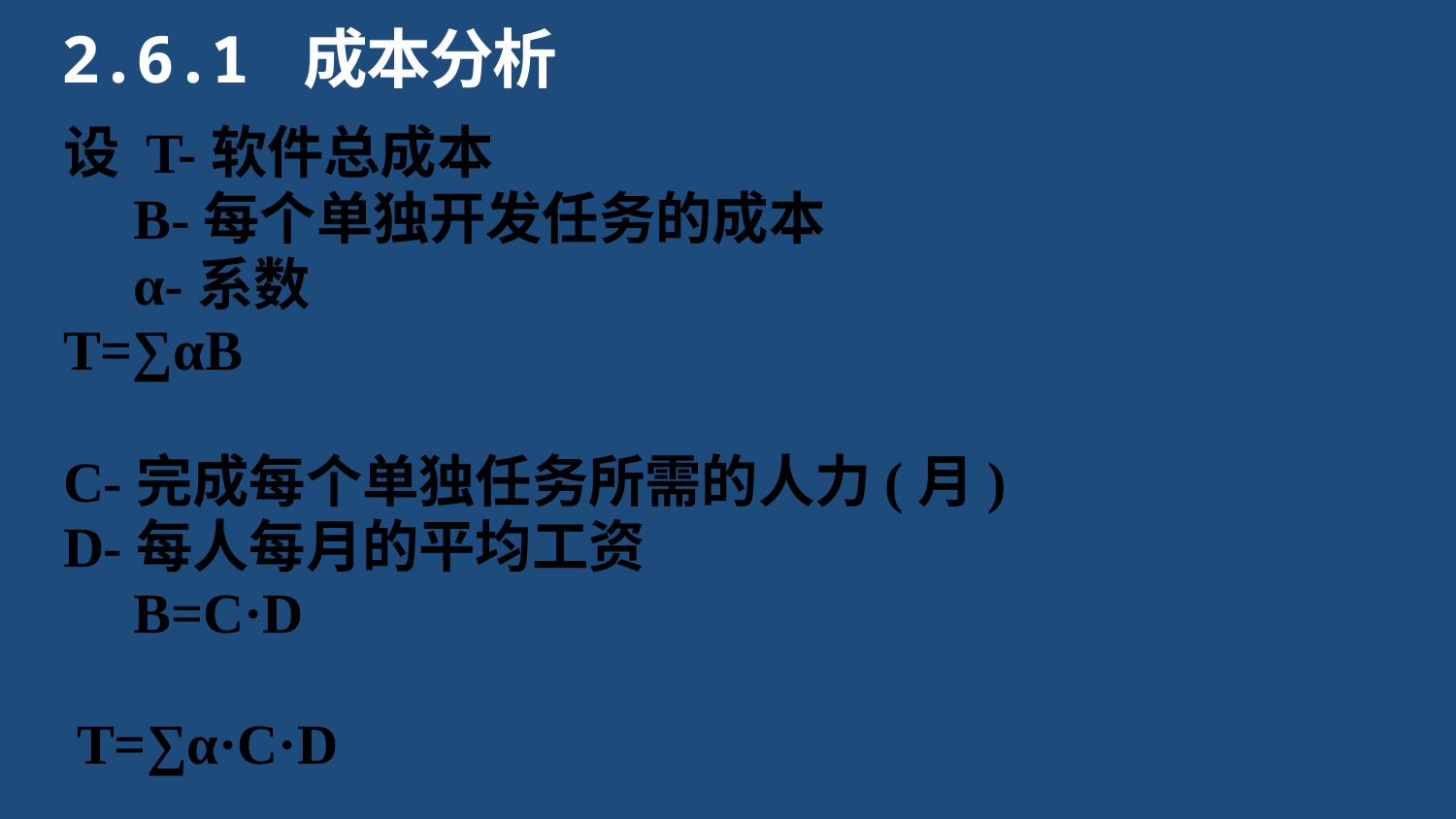

2.6.1 成本分析
设 T-软件总成本
     B-每个单独开发任务的成本
     α-系数
T=∑αB

C-完成每个单独任务所需的人力(月)
D-每人每月的平均工资
     B=C·D

 T=∑α·C·D